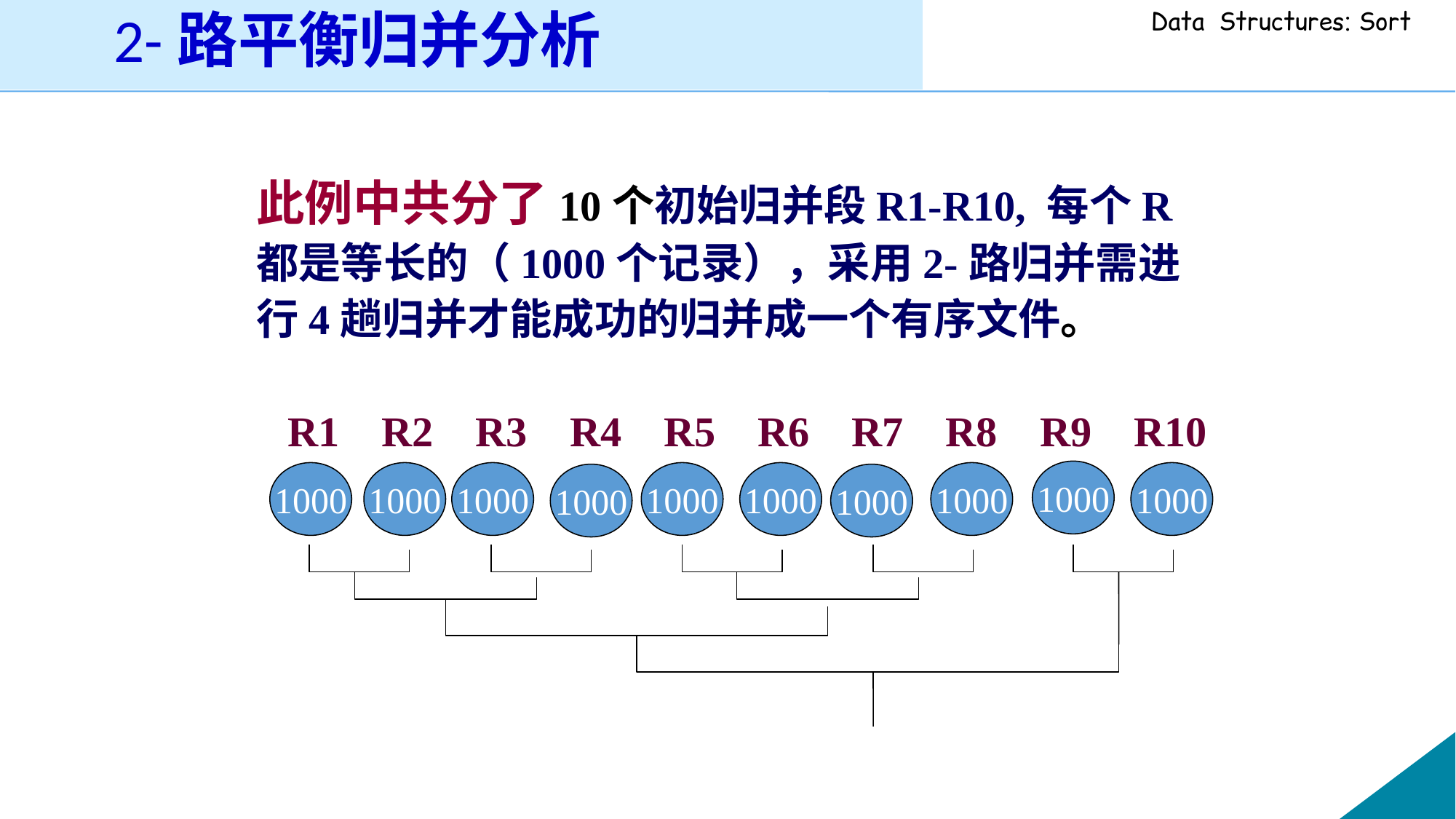

# 2-路平衡归并分析
此例中共分了10个初始归并段R1-R10, 每个R都是等长的（1000个记录），采用2-路归并需进行4趟归并才能成功的归并成一个有序文件。

   R1    R2    R3    R4    R5    R6    R7    R8    R9    R10
1000
1000
1000
1000
1000
1000
1000
1000
1000
1000